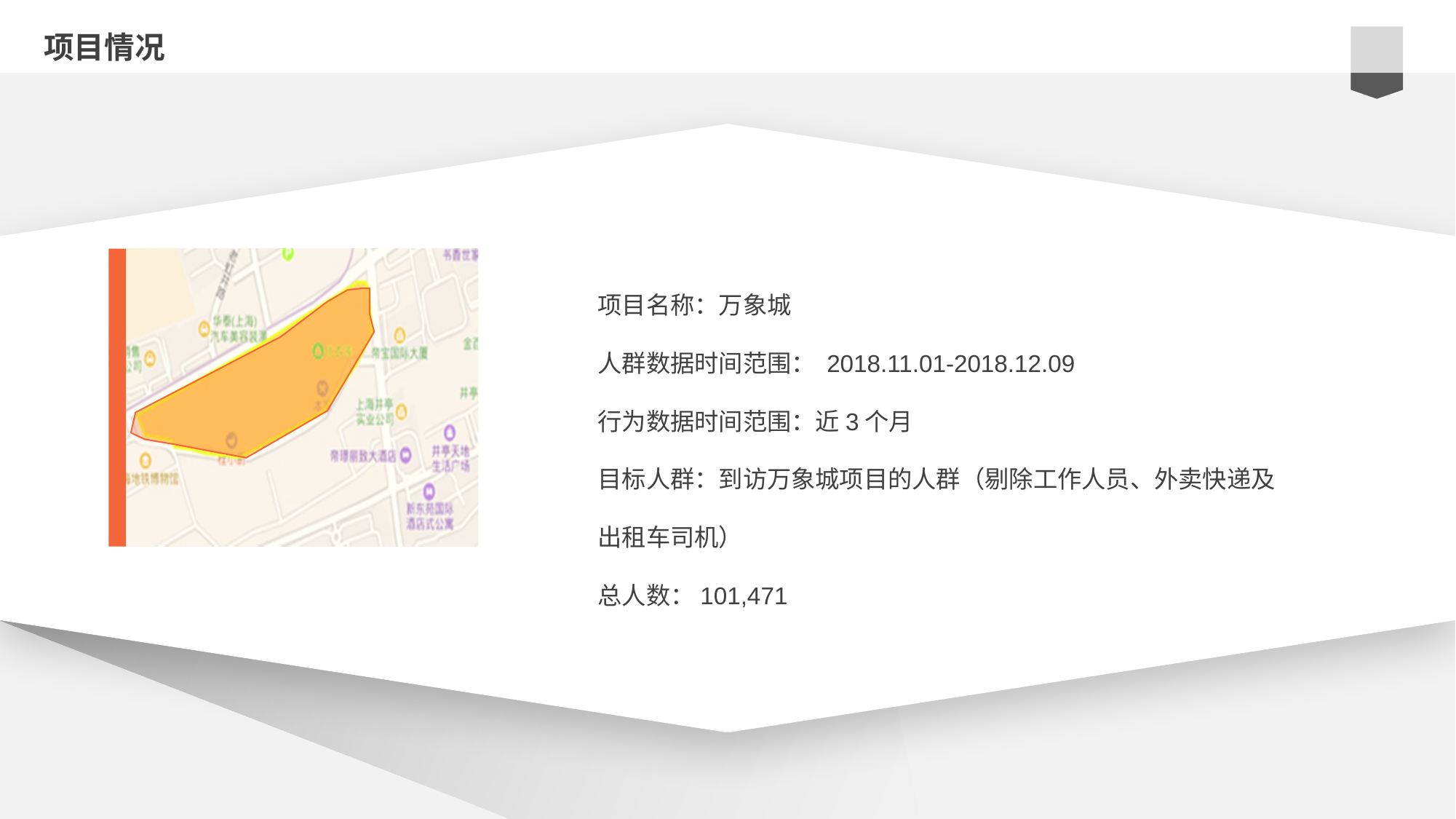

项目情况
15

项目名称：万象城
人群数据时间范围： 2018.11.01-2018.12.09
行为数据时间范围：近3个月
目标人群：到访万象城项目的人群（剔除工作人员、外卖快递及出租车司机）
总人数：101,471